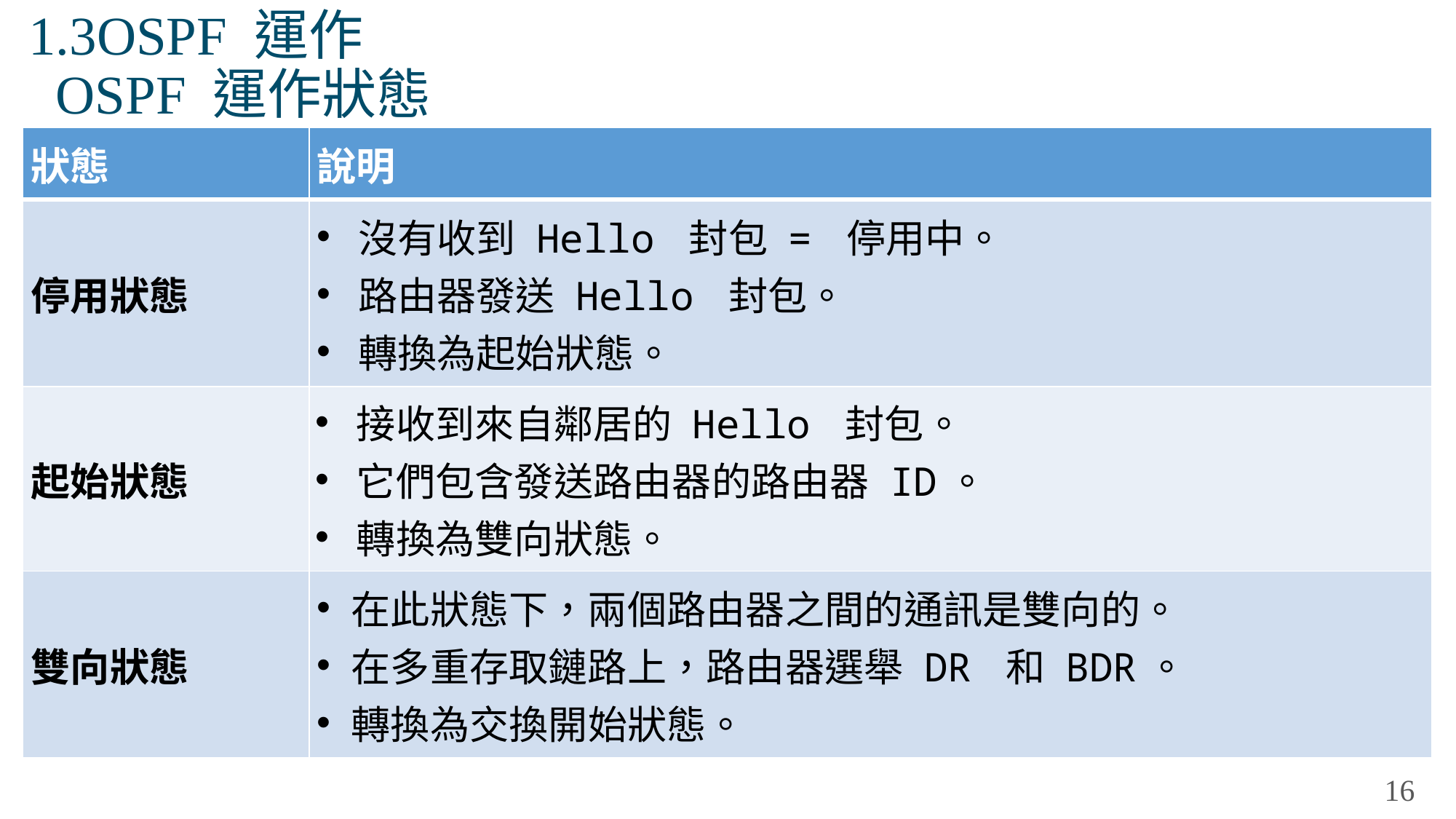

# 1.3OSPF 運作 OSPF 運作狀態
| 狀態 | 說明 |
| --- | --- |
| 停用狀態 | 沒有收到 Hello 封包 = 停用中。 路由器發送 Hello 封包。 轉換為起始狀態。 |
| 起始狀態 | 接收到來自鄰居的 Hello 封包。 它們包含發送路由器的路由器 ID。 轉換為雙向狀態。 |
| 雙向狀態 | 在此狀態下，兩個路由器之間的通訊是雙向的。 在多重存取鏈路上，路由器選舉 DR 和 BDR。 轉換為交換開始狀態。 |
16